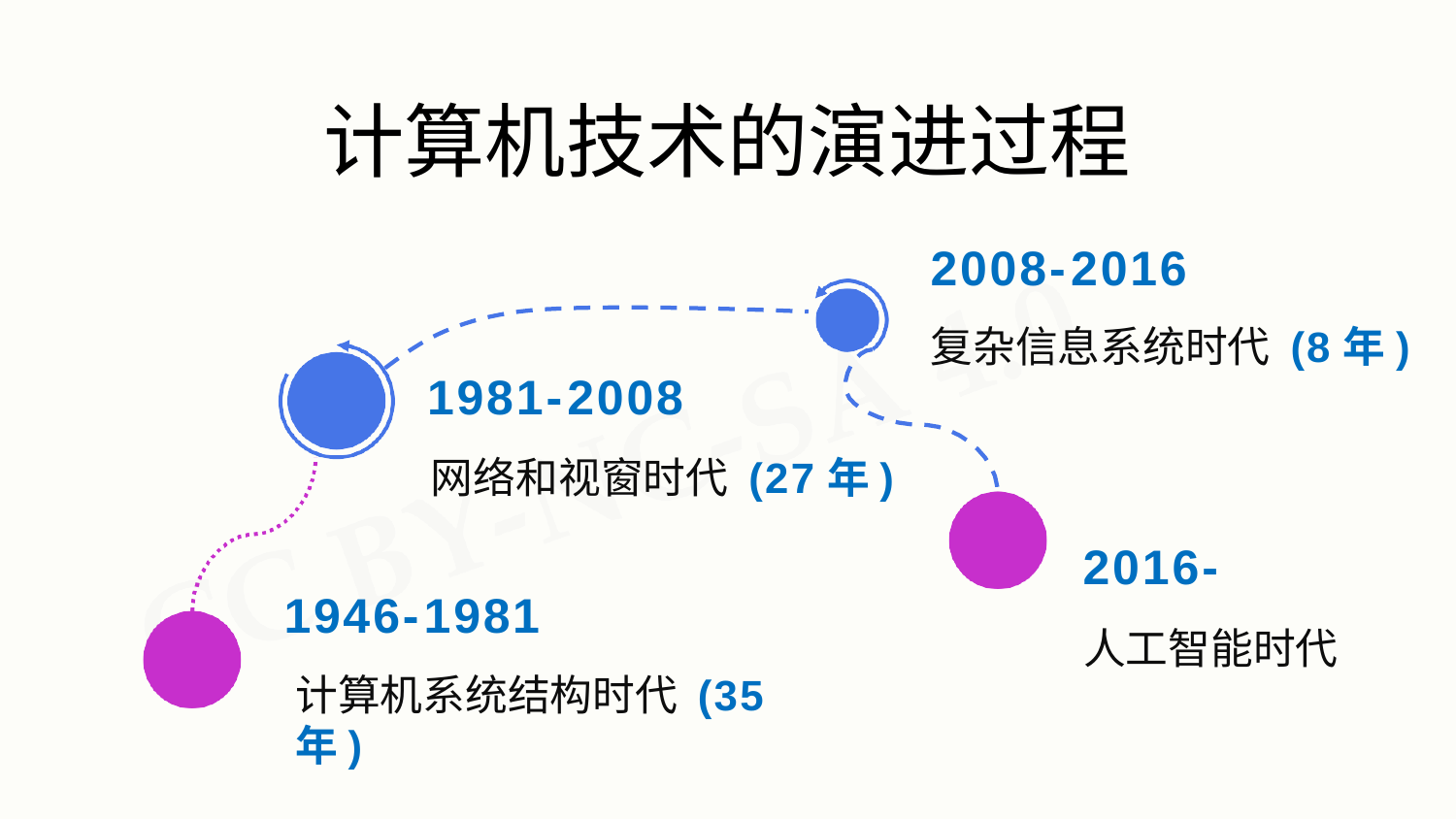

# 计算机技术的演进过程
2008-2016
复杂信息系统时代 (8年)
1981-2008
网络和视窗时代 (27年)

2016-
人工智能时代
1946-1981
计算机系统结构时代 (35年)